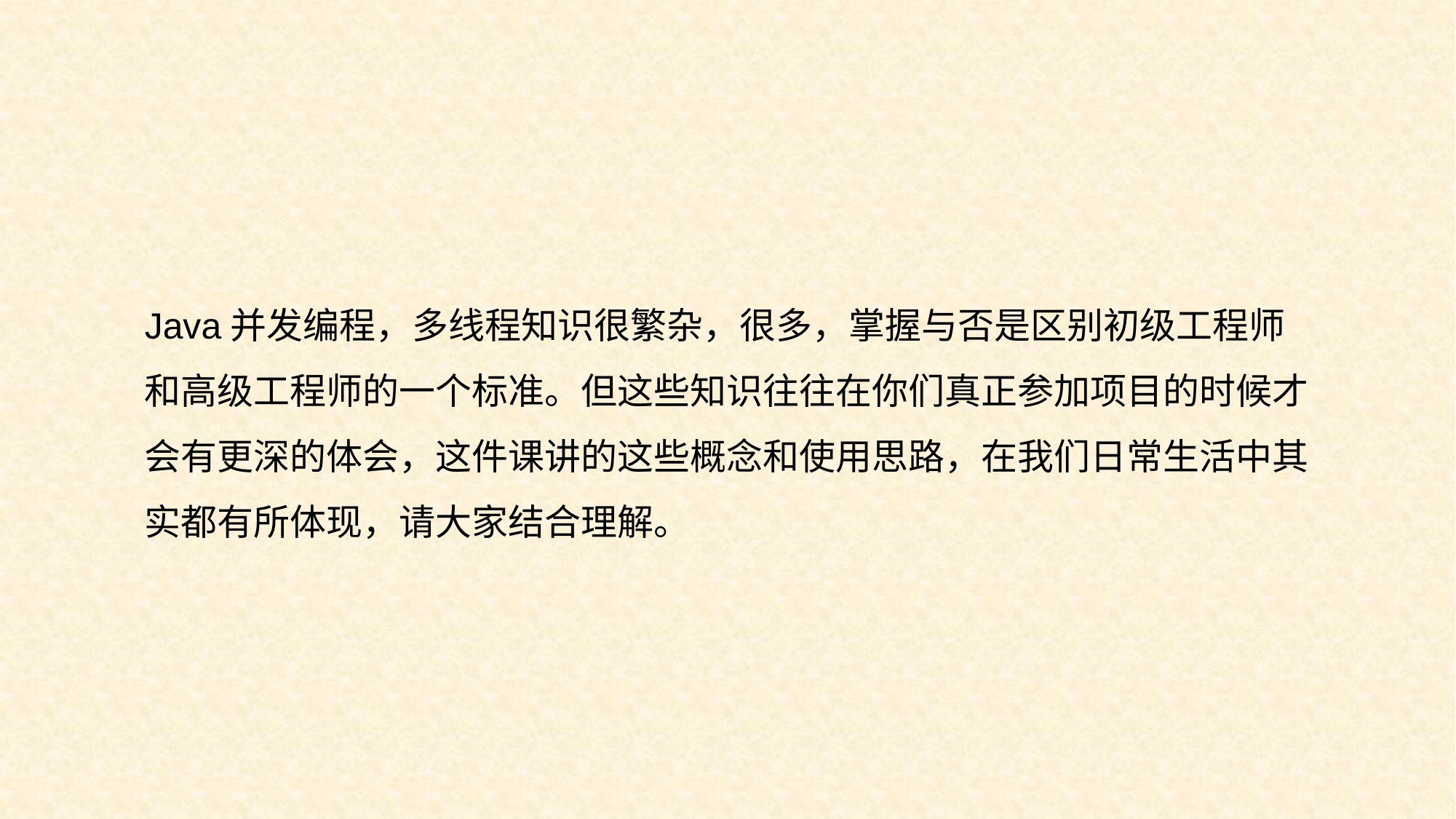

Java并发编程，多线程知识很繁杂，很多，掌握与否是区别初级工程师和高级工程师的一个标准。但这些知识往往在你们真正参加项目的时候才会有更深的体会，这件课讲的这些概念和使用思路，在我们日常生活中其实都有所体现，请大家结合理解。